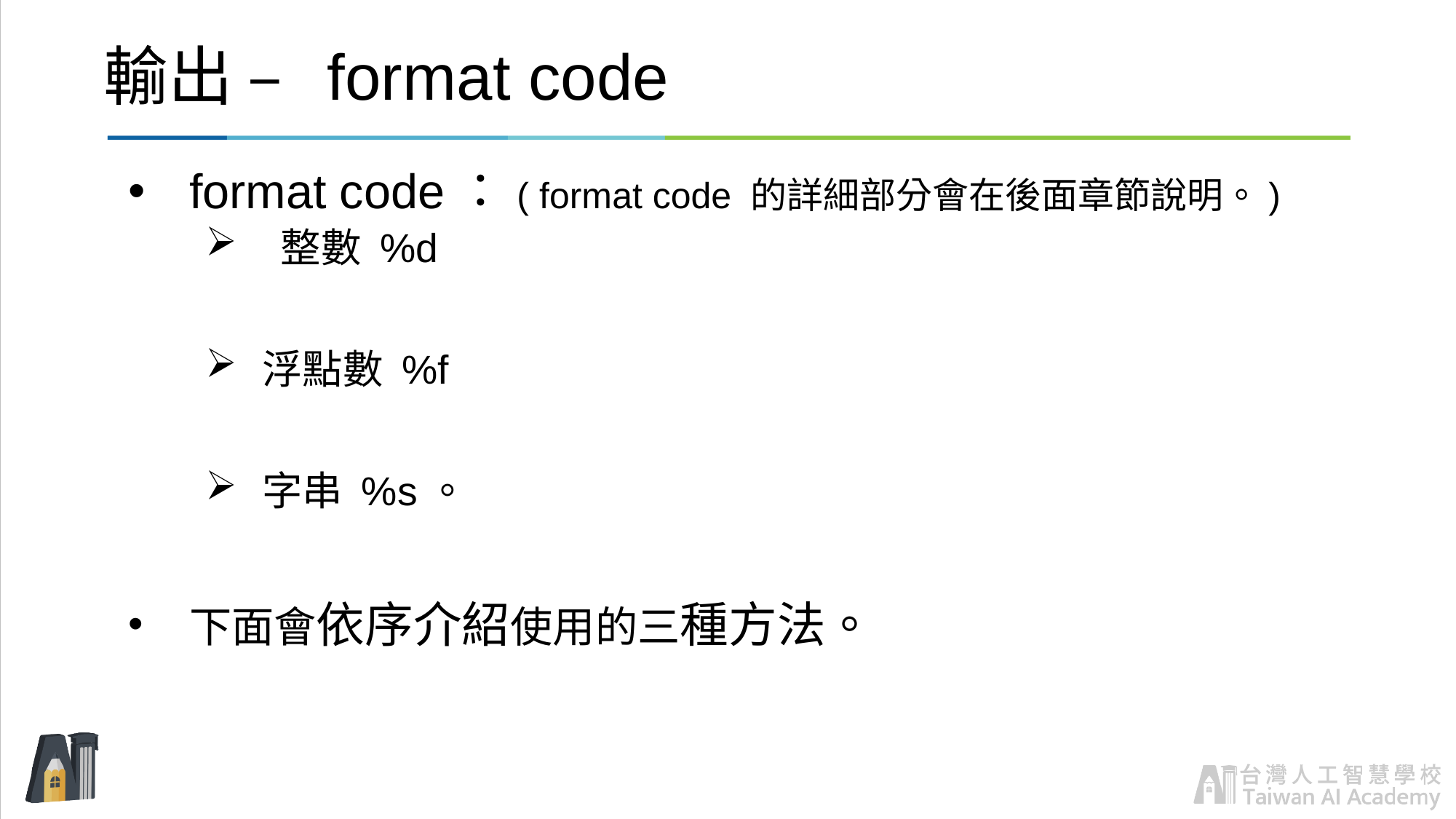

# 輸出 –  format code
format code：( format code 的詳細部分會在後面章節說明。)
 整數 %d

浮點數 %f

字串 %s。

下面會依序介紹使用的三種方法。